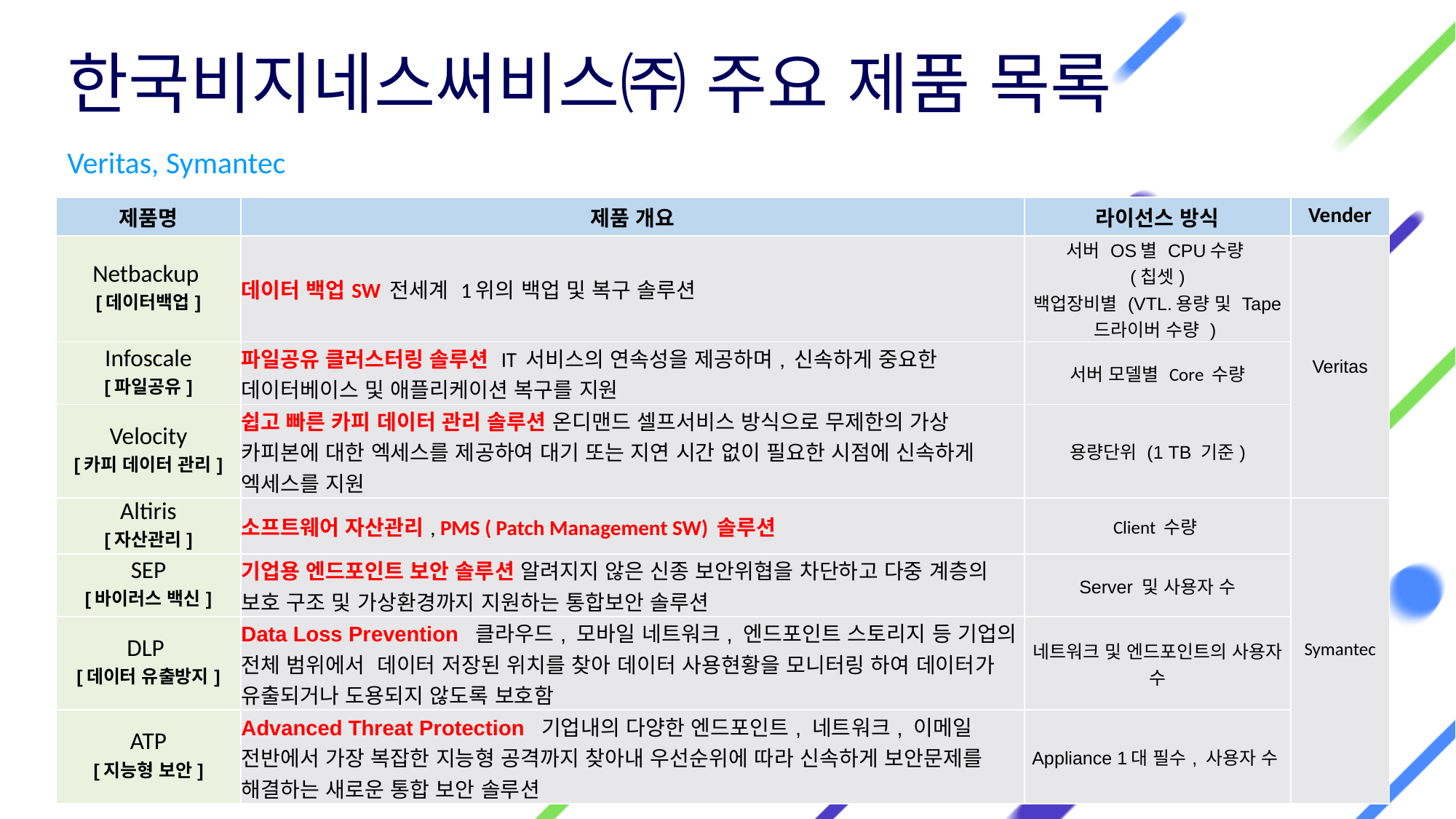

# 한국비지네스써비스㈜ 주요 제품 목록
Veritas, Symantec
| 제품명 | 제품 개요 | 라이선스 방식 | Vender |
| --- | --- | --- | --- |
| Netbackup [데이터백업] | 데이터 백업SW 전세계 1위의 백업 및 복구 솔루션 | 서버 OS별 CPU수량 (칩셋) 백업장비별 (VTL.용량 및 Tape 드라이버 수량 ) | Veritas |
| Infoscale [파일공유] | 파일공유 클러스터링 솔루션 IT 서비스의 연속성을 제공하며, 신속하게 중요한 데이터베이스 및 애플리케이션 복구를 지원 | 서버 모델별 Core 수량 |  |
| Velocity [카피 데이터 관리] | 쉽고 빠른 카피 데이터 관리 솔루션 온디맨드 셀프서비스 방식으로 무제한의 가상 카피본에 대한 엑세스를 제공하여 대기 또는 지연 시간 없이 필요한 시점에 신속하게 엑세스를 지원 | 용량단위 (1 TB 기준) |  |
| Altiris [자산관리] | 소프트웨어 자산관리, PMS ( Patch Management SW) 솔루션 | Client 수량 | Symantec |
| SEP [바이러스 백신] | 기업용 엔드포인트 보안 솔루션 알려지지 않은 신종 보안위협을 차단하고 다중 계층의 보호 구조 및 가상환경까지 지원하는 통합보안 솔루션 | Server 및 사용자 수 |  |
| DLP [데이터 유출방지] | Data Loss Prevention 클라우드, 모바일 네트워크, 엔드포인트 스토리지 등 기업의 전체 범위에서 데이터 저장된 위치를 찾아 데이터 사용현황을 모니터링 하여 데이터가 유출되거나 도용되지 않도록 보호함 | 네트워크 및 엔드포인트의 사용자 수 |  |
| ATP [지능형 보안] | Advanced Threat Protection 기업내의 다양한 엔드포인트, 네트워크, 이메일 전반에서 가장 복잡한 지능형 공격까지 찾아내 우선순위에 따라 신속하게 보안문제를 해결하는 새로운 통합 보안 솔루션 | Appliance 1대 필수, 사용자 수 |  |
40